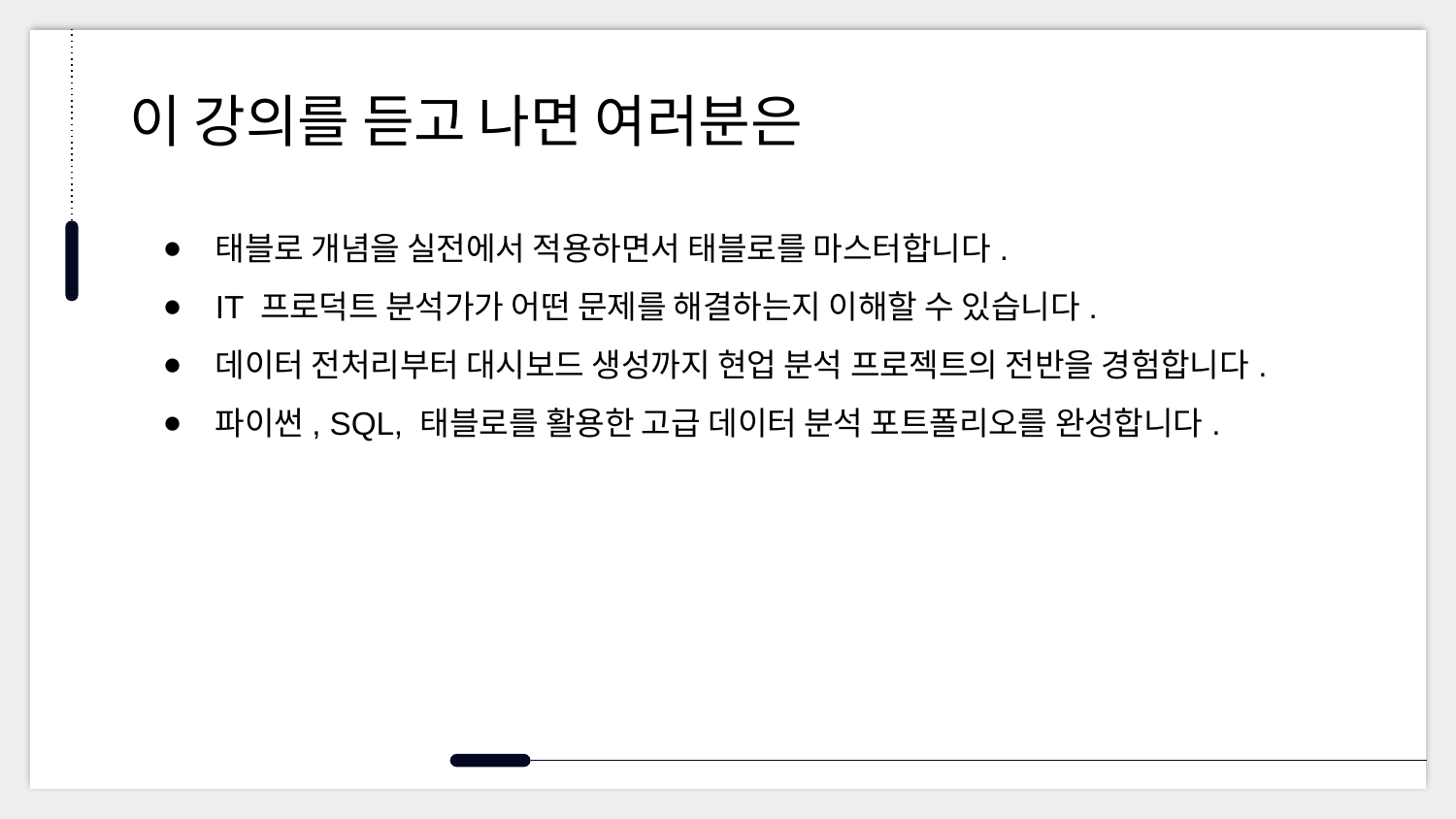

# 이 강의를 듣고 나면 여러분은
태블로 개념을 실전에서 적용하면서 태블로를 마스터합니다.
IT 프로덕트 분석가가 어떤 문제를 해결하는지 이해할 수 있습니다.
데이터 전처리부터 대시보드 생성까지 현업 분석 프로젝트의 전반을 경험합니다.
파이썬, SQL, 태블로를 활용한 고급 데이터 분석 포트폴리오를 완성합니다.